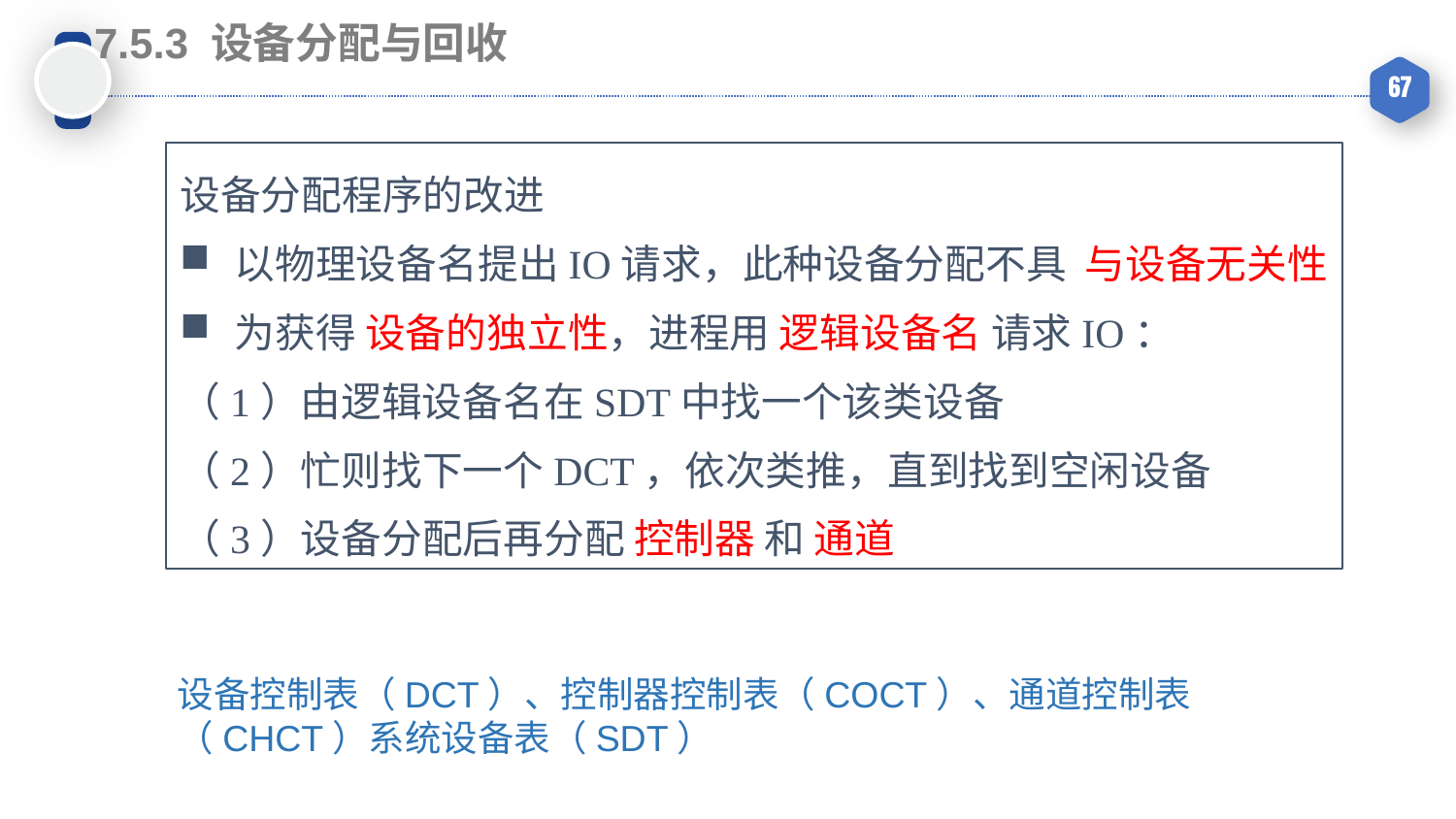

7.5.3 设备分配与回收
设备分配程序的改进
以物理设备名提出IO请求，此种设备分配不具  与设备无关性
为获得 设备的独立性，进程用 逻辑设备名 请求IO：
（1）由逻辑设备名在SDT中找一个该类设备
（2）忙则找下一个DCT，依次类推，直到找到空闲设备
（3）设备分配后再分配 控制器 和 通道
设备控制表（DCT）、控制器控制表（COCT）、通道控制表（CHCT）系统设备表（SDT）